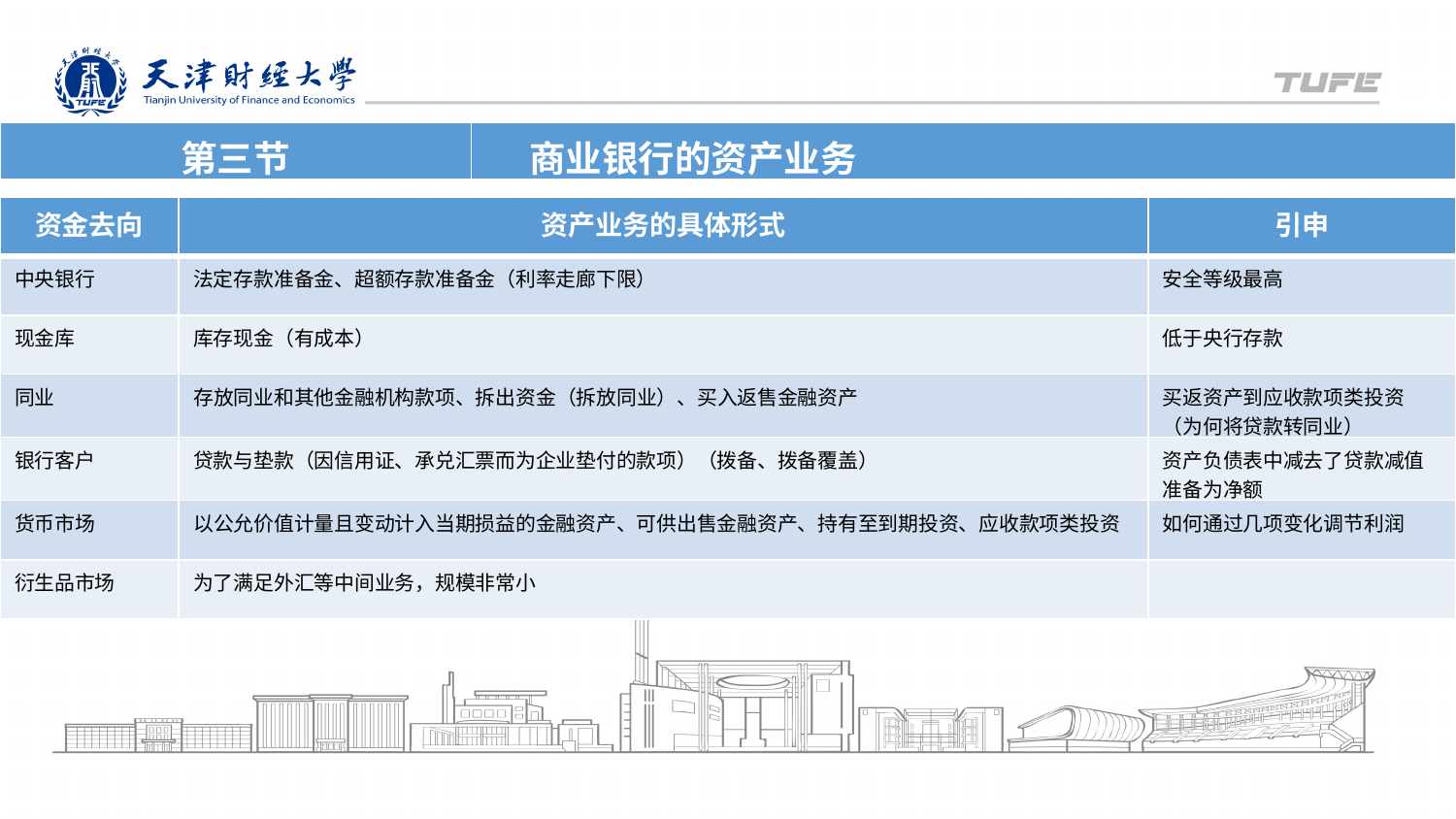

| 第三节 | 商业银行的资产业务 |
| --- | --- |
| 资金去向 | 资产业务的具体形式 | 引申 |
| --- | --- | --- |
| 中央银行 | 法定存款准备金、超额存款准备金（利率走廊下限） | 安全等级最高 |
| 现金库 | 库存现金（有成本） | 低于央行存款 |
| 同业 | 存放同业和其他金融机构款项、拆出资金（拆放同业）、买入返售金融资产 | 买返资产到应收款项类投资（为何将贷款转同业） |
| 银行客户 | 贷款与垫款（因信用证、承兑汇票而为企业垫付的款项）（拨备、拨备覆盖） | 资产负债表中减去了贷款减值准备为净额 |
| 货币市场 | 以公允价值计量且变动计入当期损益的金融资产、可供出售金融资产、持有至到期投资、应收款项类投资 | 如何通过几项变化调节利润 |
| 衍生品市场 | 为了满足外汇等中间业务，规模非常小 |  |
天津财经大学XX
XXXX年X月X日